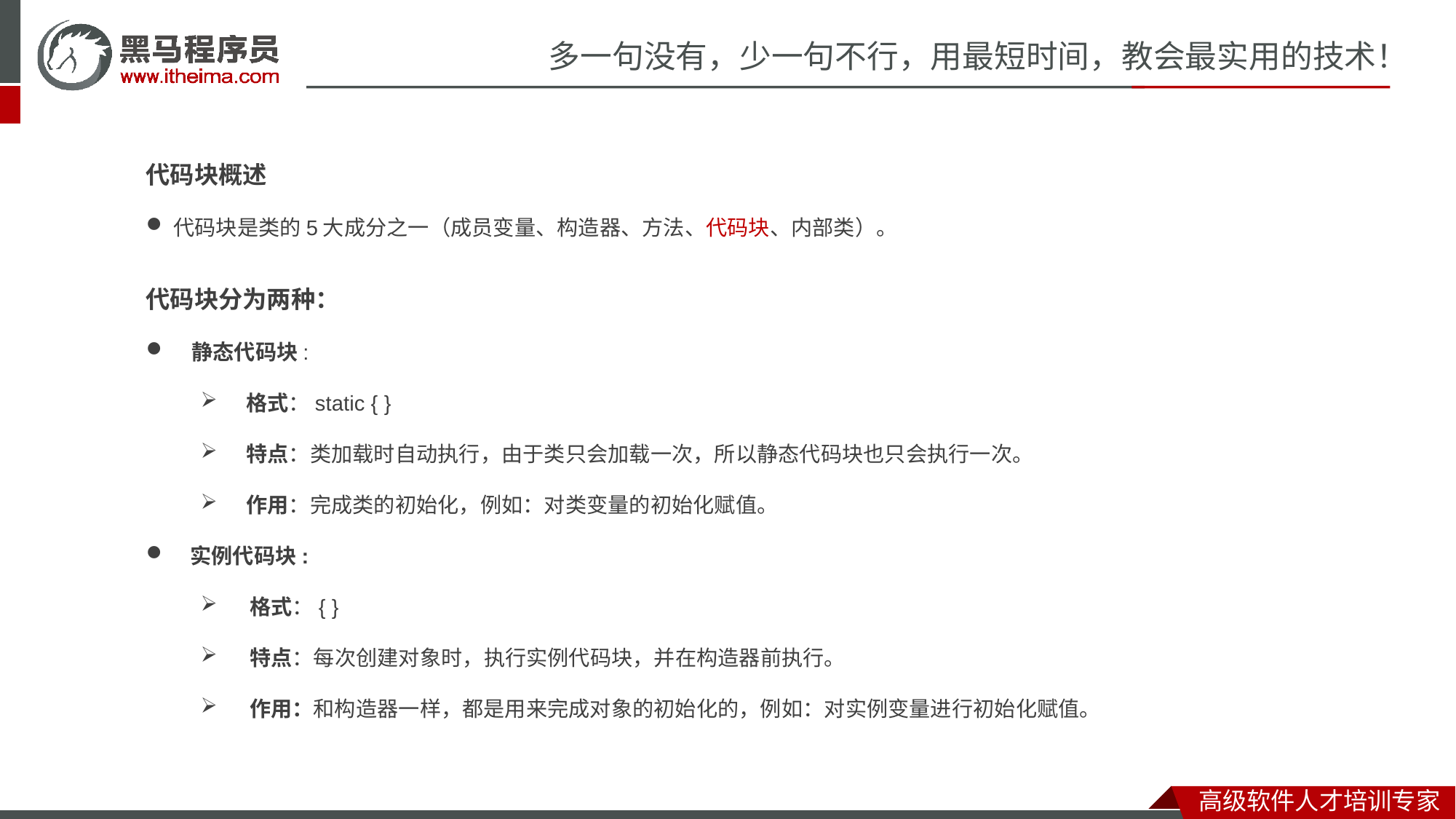

代码块概述
代码块是类的5大成分之一（成员变量、构造器、方法、代码块、内部类）。
代码块分为两种：
静态代码块:
格式：static { }
特点：类加载时自动执行，由于类只会加载一次，所以静态代码块也只会执行一次。
作用：完成类的初始化，例如：对类变量的初始化赋值。
 实例代码块:
  格式：{ }
  特点：每次创建对象时，执行实例代码块，并在构造器前执行。
  作用：和构造器一样，都是用来完成对象的初始化的，例如：对实例变量进行初始化赋值。